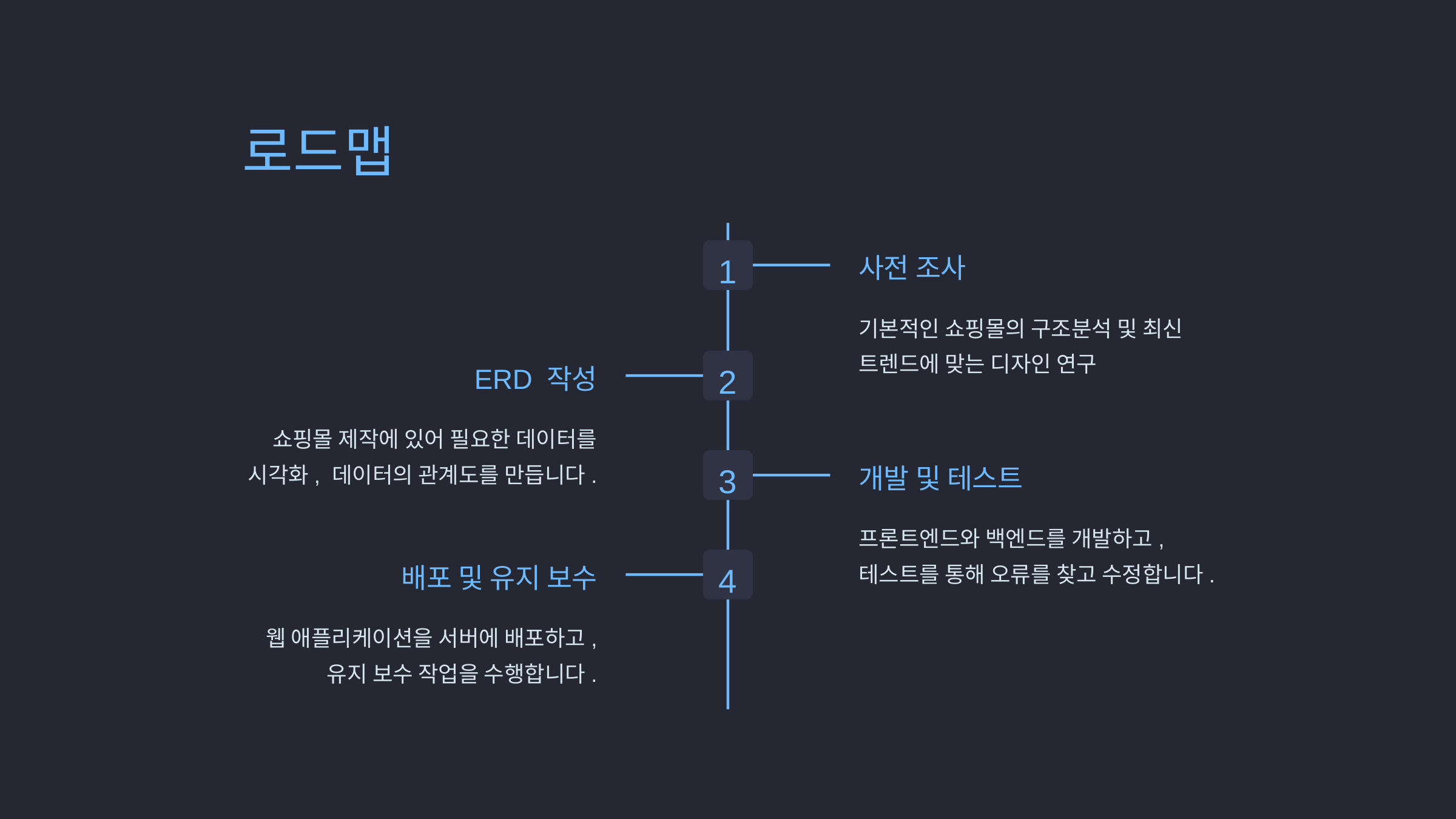

로드맵

1
사전 조사

기본적인 쇼핑몰의 구조분석 및 최신 트렌드에 맞는 디자인 연구

2
ERD 작성

쇼핑몰 제작에 있어 필요한 데이터를 시각화, 데이터의 관계도를 만듭니다.

3
개발 및 테스트

프론트엔드와 백엔드를 개발하고, 테스트를 통해 오류를 찾고 수정합니다.

4
배포 및 유지 보수

웹 애플리케이션을 서버에 배포하고, 유지 보수 작업을 수행합니다.